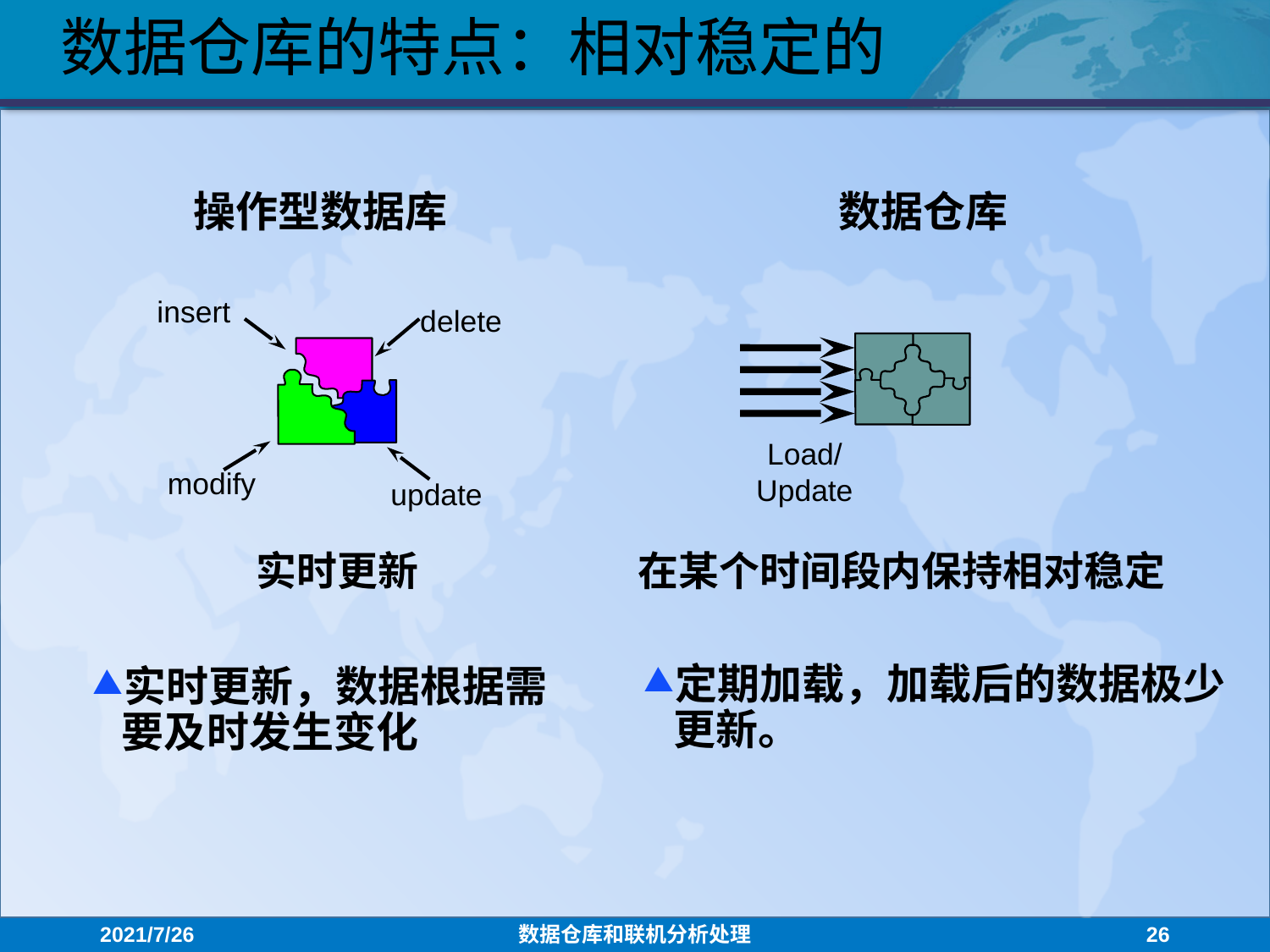

数据仓库的特点：相对稳定的
操作型数据库
数据仓库
insert
delete

Load/ Update

modify
update
在某个时间段内保持相对稳定
实时更新
定期加载，加载后的数据极少更新。

实时更新，数据根据需要及时发生变化
2021/7/26
数据仓库和联机分析处理
26